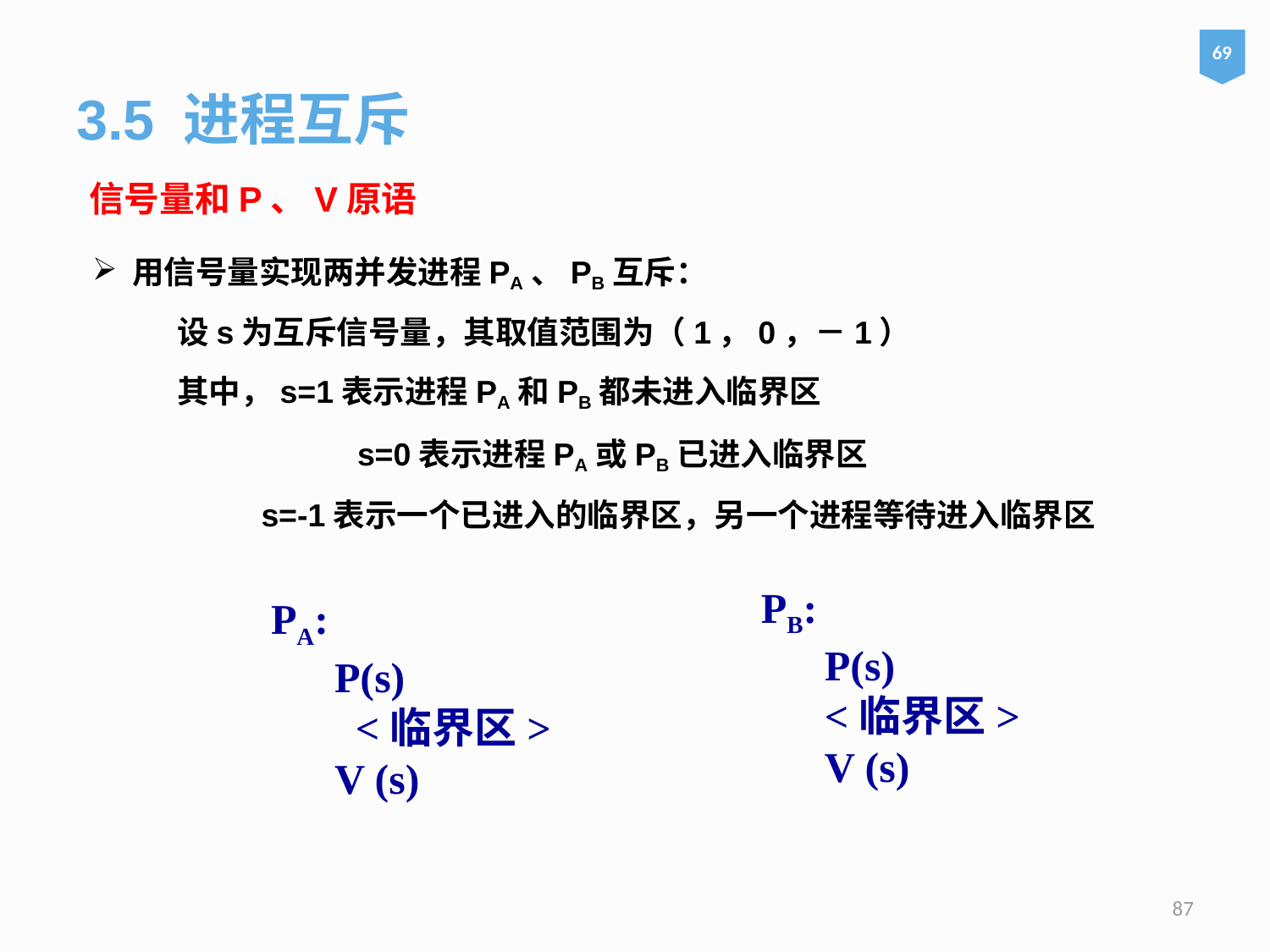

69
3.5 进程互斥
信号量和P、V原语

用信号量实现两并发进程PA、PB互斥：
	设s为互斥信号量，其取值范围为（1，0，－1）
	其中，s=1表示进程PA和PB都未进入临界区
		      s=0表示进程PA或PB已进入临界区
                   s=-1表示一个已进入的临界区，另一个进程等待进入临界区
PB:
      P(s)
      <临界区>
      V (s)

PA:
      P(s)
        <临界区>
      V (s)

87